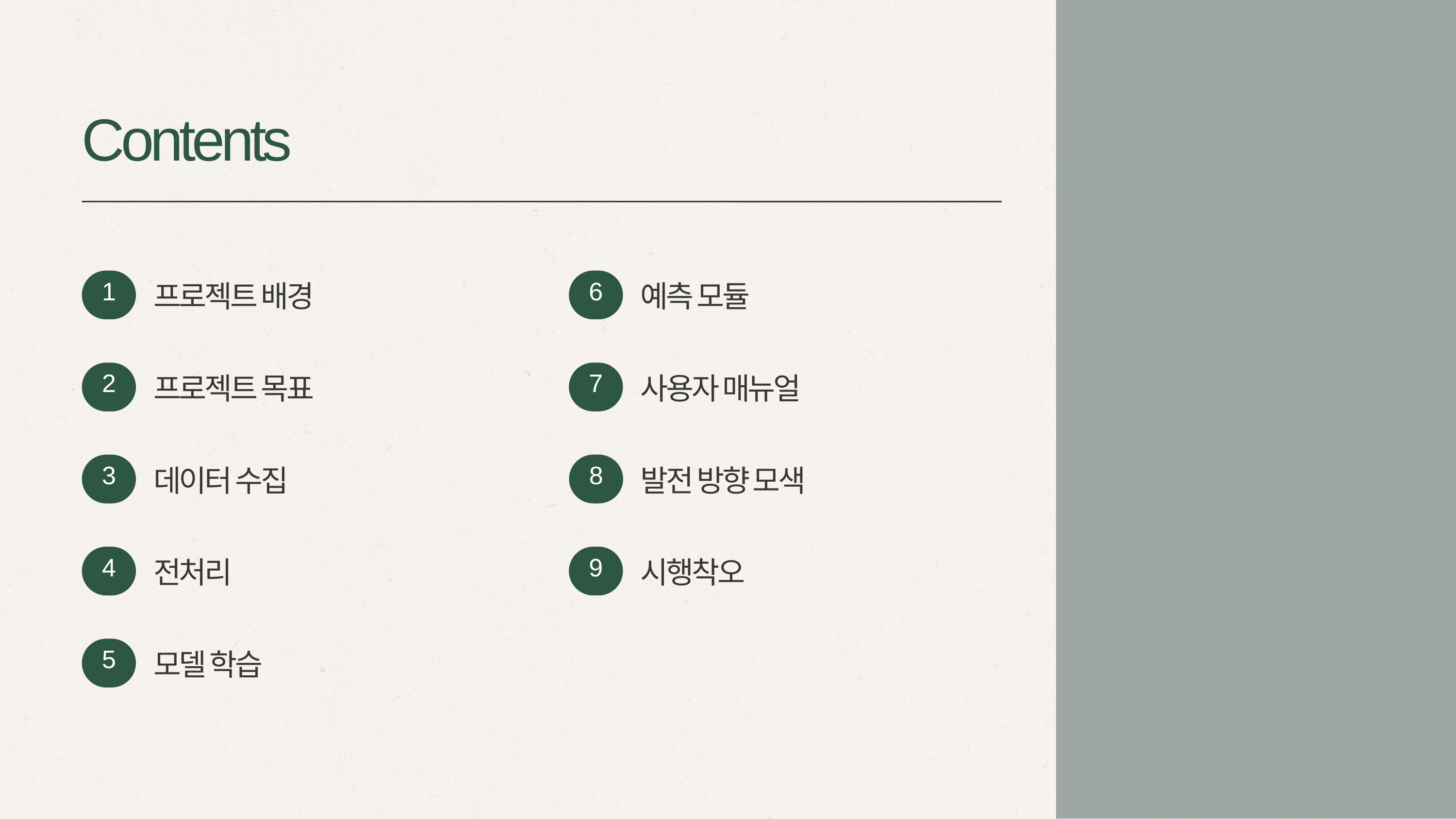

Contents

1

6
프로젝트 배경
예측 모듈

7

2
사용자 매뉴얼
프로젝트 목표

8

3
발전 방향 모색
데이터 수집

9

4
시행착오
전처리

5
모델 학습